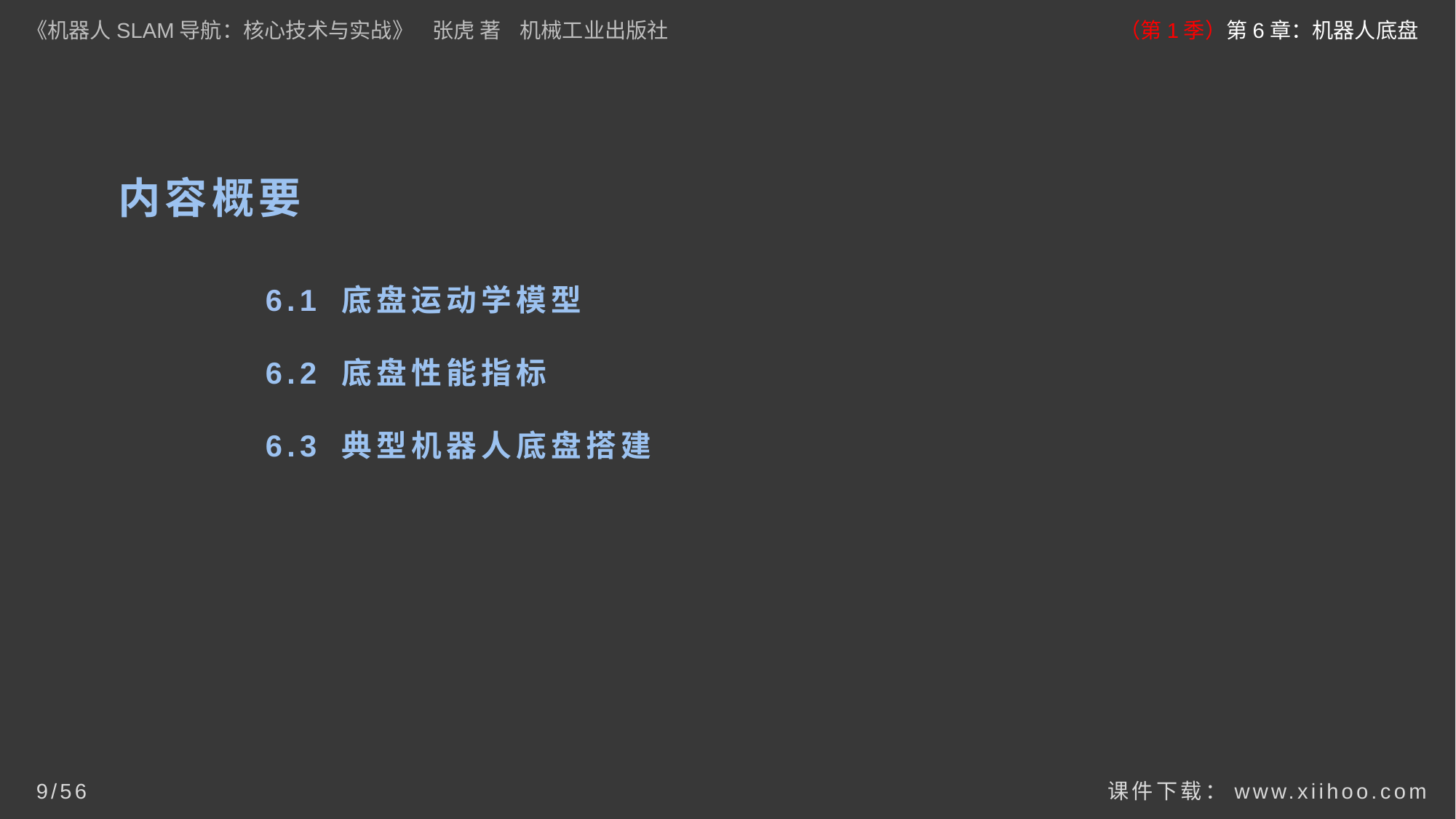

《机器人SLAM导航：核心技术与实战》    张虎 著    机械工业出版社
（第1季）第6章：机器人底盘
# 内容概要
6.1 底盘运动学模型
6.2 底盘性能指标
6.3 典型机器人底盘搭建
课件下载：www.xiihoo.com
9/56